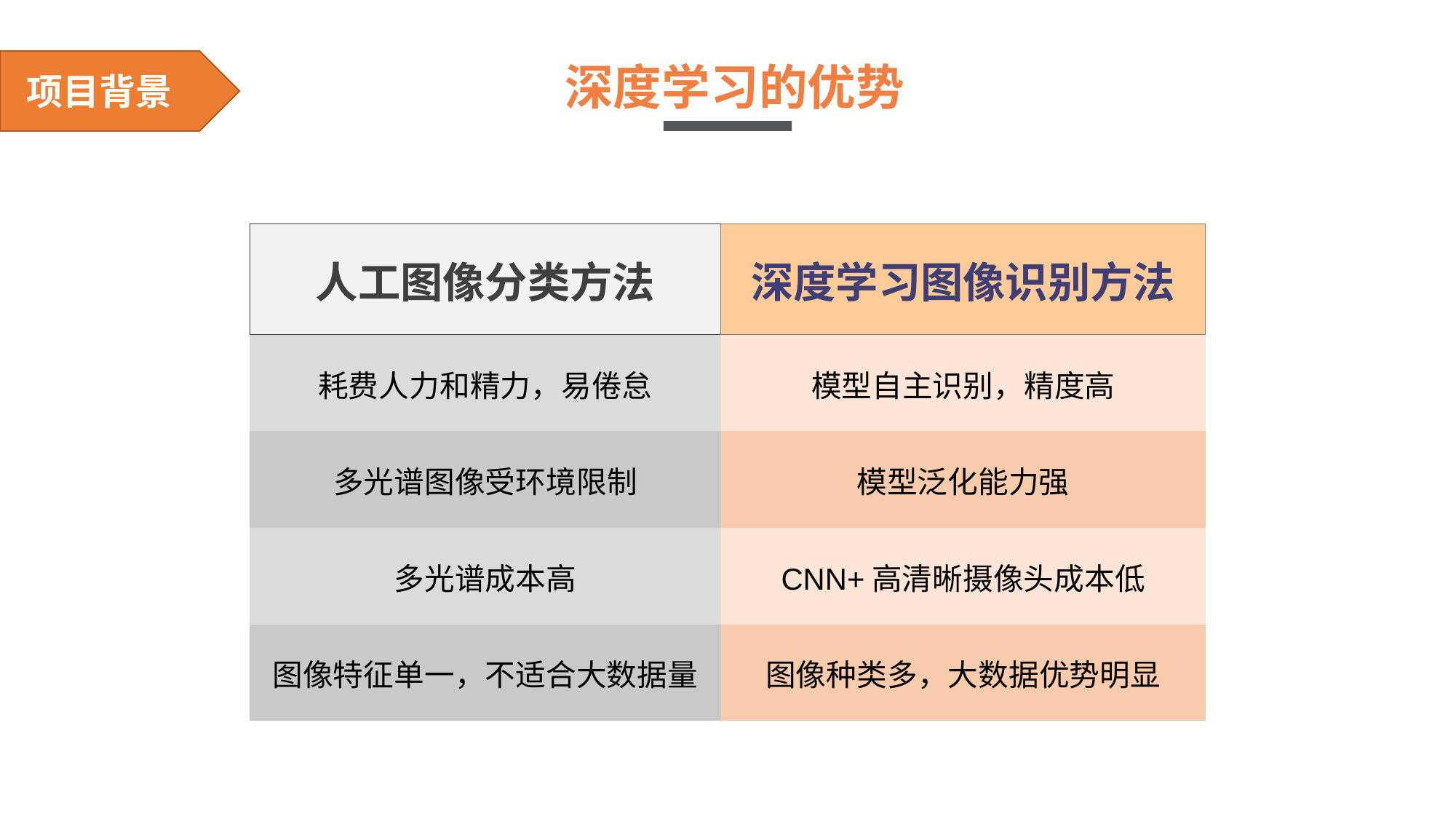

深度学习的优势
项目背景

| 人工图像分类方法 | 深度学习图像识别方法 |
| --- | --- |
| 耗费人力和精力，易倦怠 | 模型自主识别，精度高 |
| 多光谱图像受环境限制 | 模型泛化能力强 |
| 多光谱成本高 | CNN+高清晰摄像头成本低 |
| 图像特征单一，不适合大数据量 | 图像种类多，大数据优势明显 |